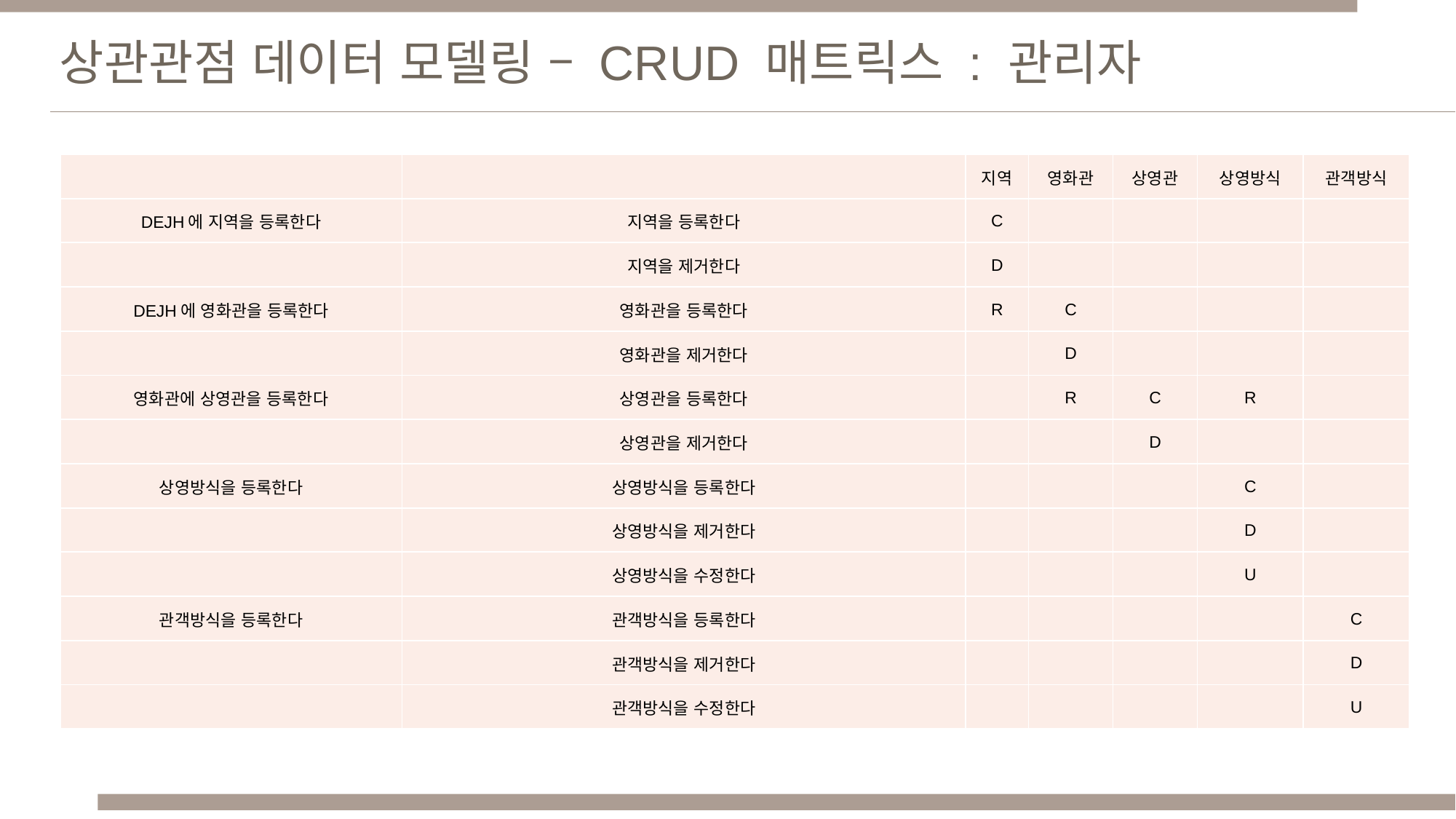

상관관점 데이터 모델링 – CRUD 매트릭스 : 관리자
|  |  | 지역 | 영화관 | 상영관 | 상영방식 | 관객방식 |
| --- | --- | --- | --- | --- | --- | --- |
| DEJH에 지역을 등록한다 | 지역을 등록한다 | C |  |  |  |  |
|  | 지역을 제거한다 | D |  |  |  |  |
| DEJH에 영화관을 등록한다 | 영화관을 등록한다 | R | C |  |  |  |
|  | 영화관을 제거한다 |  | D |  |  |  |
| 영화관에 상영관을 등록한다 | 상영관을 등록한다 |  | R | C | R |  |
|  | 상영관을 제거한다 |  |  | D |  |  |
| 상영방식을 등록한다 | 상영방식을 등록한다 |  |  |  | C |  |
|  | 상영방식을 제거한다 |  |  |  | D |  |
|  | 상영방식을 수정한다 |  |  |  | U |  |
| 관객방식을 등록한다 | 관객방식을 등록한다 |  |  |  |  | C |
|  | 관객방식을 제거한다 |  |  |  |  | D |
|  | 관객방식을 수정한다 |  |  |  |  | U |